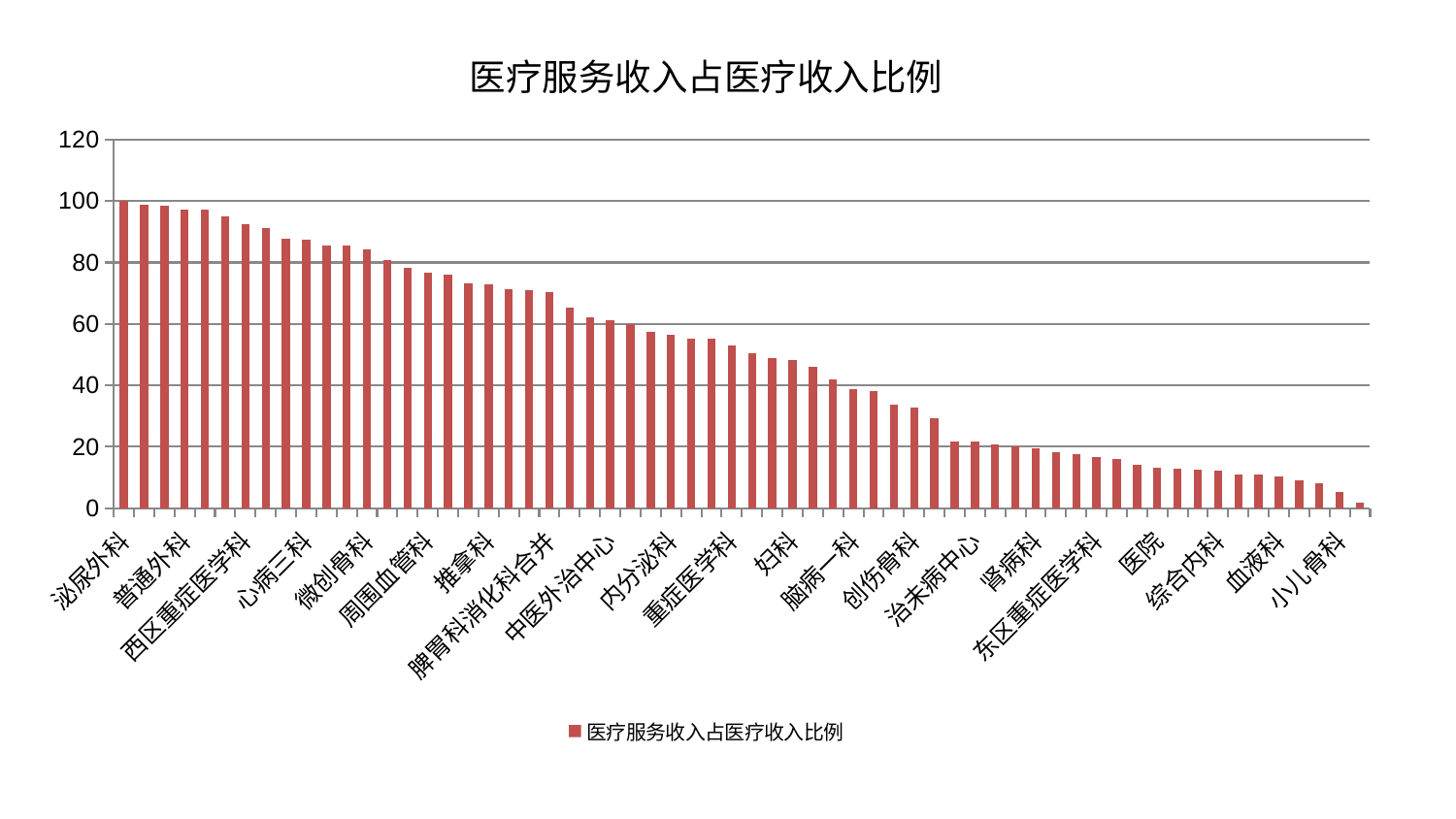

### Chart: 医疗服务收入占医疗收入比例

| Category | 医疗服务收入占医疗收入比例 |
|---|---|
| 泌尿外科 | 100.0 |
| 心病四科 | 98.68090114010323 |
| 小儿推拿科 | 98.40364417987867 |
| 普通外科 | 97.3706194065622 |
| 肛肠科 | 97.27403219677282 |
| 心病二科 | 94.90728491255558 |
| 西区重症医学科 | 92.5915404130089 |
| 脊柱骨科 | 91.26744217199932 |
| 皮肤科 | 87.81527055029412 |
| 心病三科 | 87.350856560527 |
| 骨科 | 85.53290193120566 |
| 关节骨科 | 85.49312614053932 |
| 微创骨科 | 84.24401319634241 |
| 老年医学科 | 80.68746558673504 |
| 肿瘤内科 | 78.3989981986517 |
| 周围血管科 | 76.62268137631884 |
| 肾脏内科 | 76.22429155965716 |
| 儿科 | 73.18324763256442 |
| 推拿科 | 73.06786733949278 |
| 妇科妇二科合并 | 71.29059027080778 |
| 男科 | 71.14043913784847 |
| 脾胃科消化科合并 | 70.31560439860402 |
| 口腔科 | 65.19872153458105 |
| 脑病三科 | 62.0678230961665 |
| 中医外治中心 | 61.245514069125726 |
| 脑病二科 | 59.945872135041995 |
| 心病一科 | 57.430368196631996 |
| 内分泌科 | 56.3894651410217 |
| 呼吸内科 | 55.33990607296688 |
| 心血管内科 | 55.33365213884288 |
| 重症医学科 | 52.88842185298018 |
| 消化内科 | 50.34759386231045 |
| 康复科 | 48.80128628070947 |
| 妇科 | 48.220897840793825 |
| 耳鼻喉科 | 45.947931126746354 |
| 眼科 | 41.873122982940316 |
| 脑病一科 | 38.6961779123721 |
| 产科 | 38.048772748052684 |
| 神经外科 | 33.64690560258348 |
| 创伤骨科 | 32.84675977048734 |
| 东区肾病科 | 29.182588485782908 |
| 美容皮肤科 | 21.755738412602145 |
| 治未病中心 | 21.694675378478752 |
| 胸外科 | 20.838489365397518 |
| 身心医学科 | 20.224710358309913 |
| 肾病科 | 19.60311524687973 |
| 妇二科 | 18.351350199610078 |
| 显微骨科 | 17.526187590172096 |
| 东区重症医学科 | 16.672439188097847 |
| 神经内科 | 16.001203484225595 |
| 肝病科 | 14.19414697922624 |
| 医院 | 13.161953813015543 |
| 乳腺甲状腺外科 | 12.818688610930732 |
| 运动损伤骨科 | 12.574281697323254 |
| 综合内科 | 12.150700270099401 |
| 中医经典科 | 11.0999874947039 |
| 肝胆外科 | 11.051690872546072 |
| 血液科 | 10.445471252784584 |
| 风湿病科 | 9.080840603643141 |
| 脾胃病科 | 8.061837662073781 |
| 小儿骨科 | 5.211442217807569 |
| 针灸科 | 1.9319863426393291 |
243